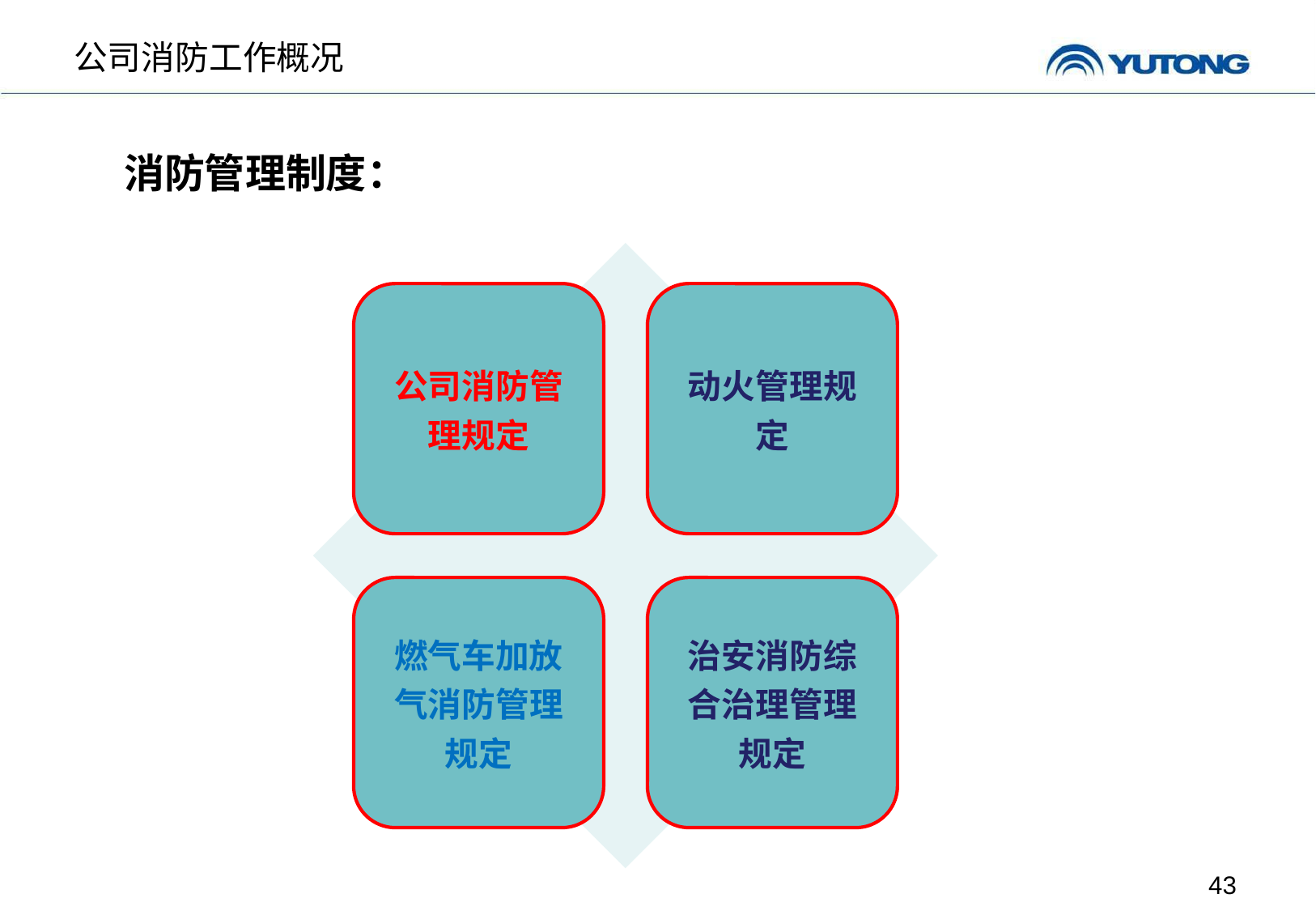

公司消防工作概况
消防管理制度：

公司消防管理规定
动火管理规定
燃气车加放气消防管理规定
治安消防综合治理管理规定
43